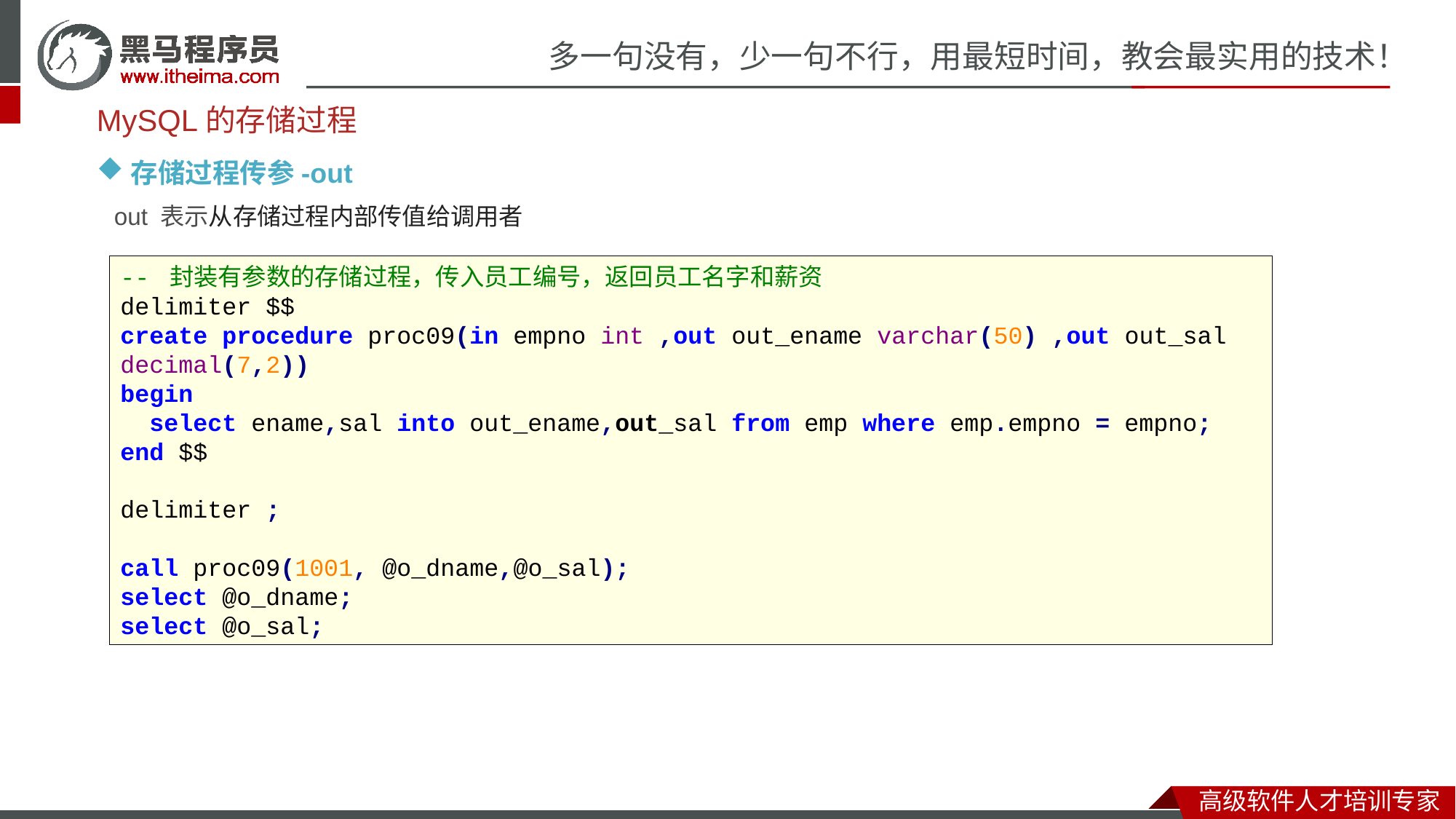

MySQL的存储过程
存储过程传参-out
out 表示从存储过程内部传值给调用者

-- 封装有参数的存储过程，传入员工编号，返回员工名字和薪资
delimiter $$
create procedure proc09(in empno int ,out out_ename varchar(50) ,out out_sal decimal(7,2))
begin
  select ename,sal into out_ename,out_sal from emp where emp.empno = empno;
end $$

delimiter ;

call proc09(1001, @o_dname,@o_sal);
select @o_dname;
select @o_sal;